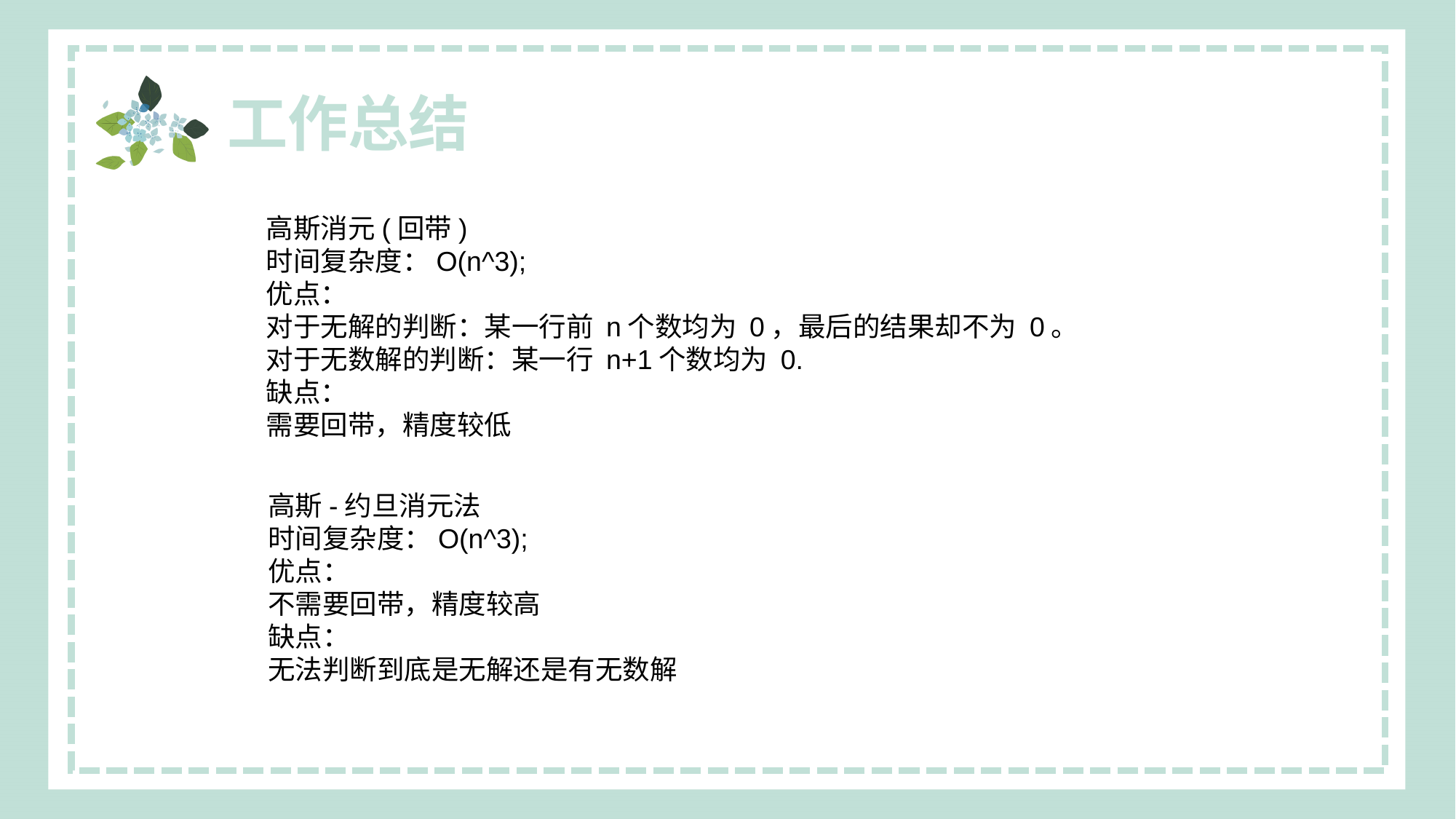

高斯消元(回带)
时间复杂度：O(n^3);
优点：
对于无解的判断：某一行前 n个数均为 0，最后的结果却不为 0。
对于无数解的判断：某一行 n+1个数均为 0.
缺点：
需要回带，精度较低
高斯-约旦消元法
时间复杂度：O(n^3);
优点：
不需要回带，精度较高
缺点：
无法判断到底是无解还是有无数解